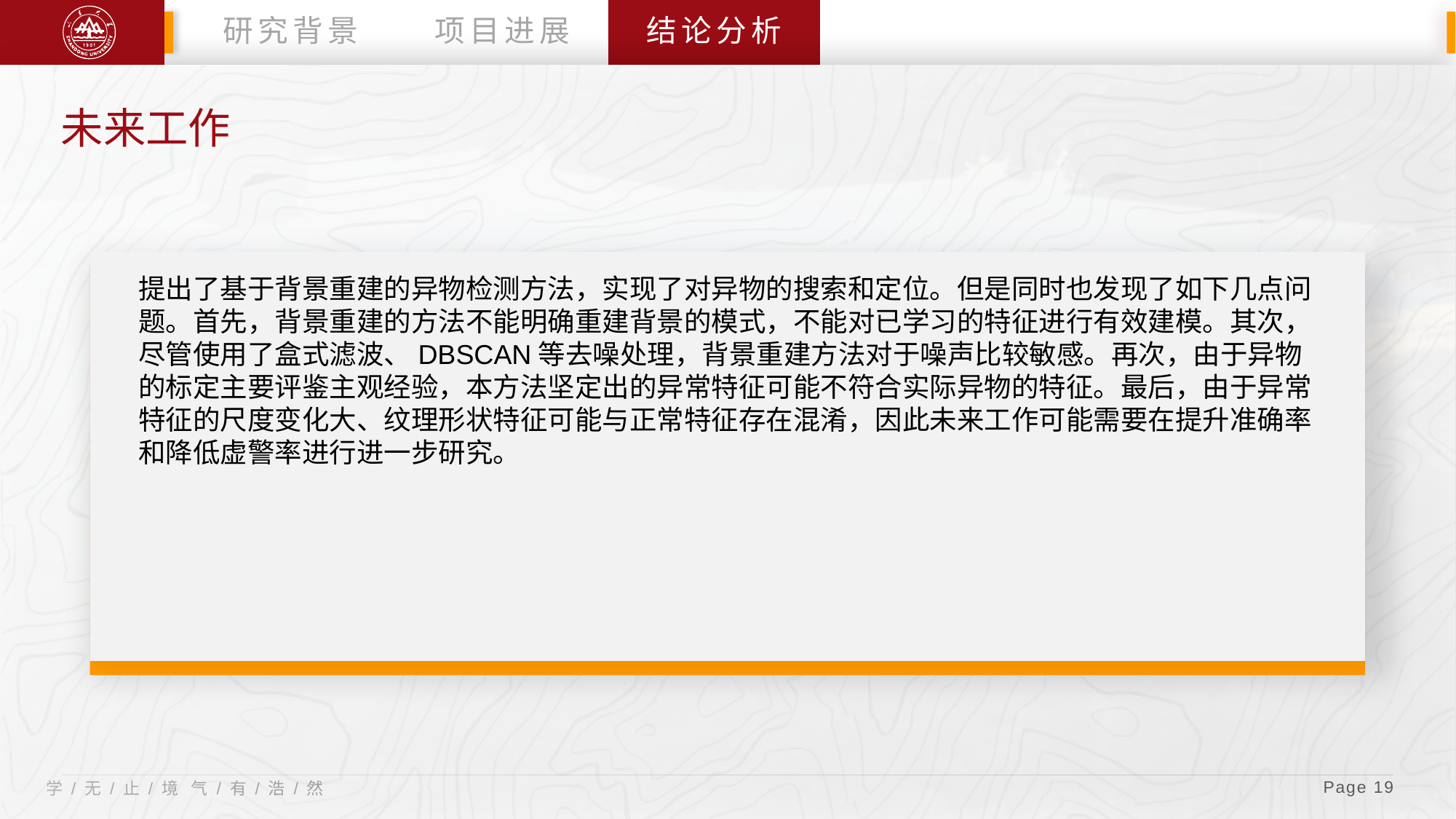

研究背景
项目进展
结论分析
未来工作

提出了基于背景重建的异物检测方法，实现了对异物的搜索和定位。但是同时也发现了如下几点问题。首先，背景重建的方法不能明确重建背景的模式，不能对已学习的特征进行有效建模。其次，尽管使用了盒式滤波、DBSCAN等去噪处理，背景重建方法对于噪声比较敏感。再次，由于异物的标定主要评鉴主观经验，本方法坚定出的异常特征可能不符合实际异物的特征。最后，由于异常特征的尺度变化大、纹理形状特征可能与正常特征存在混淆，因此未来工作可能需要在提升准确率和降低虚警率进行进一步研究。
  Page 19